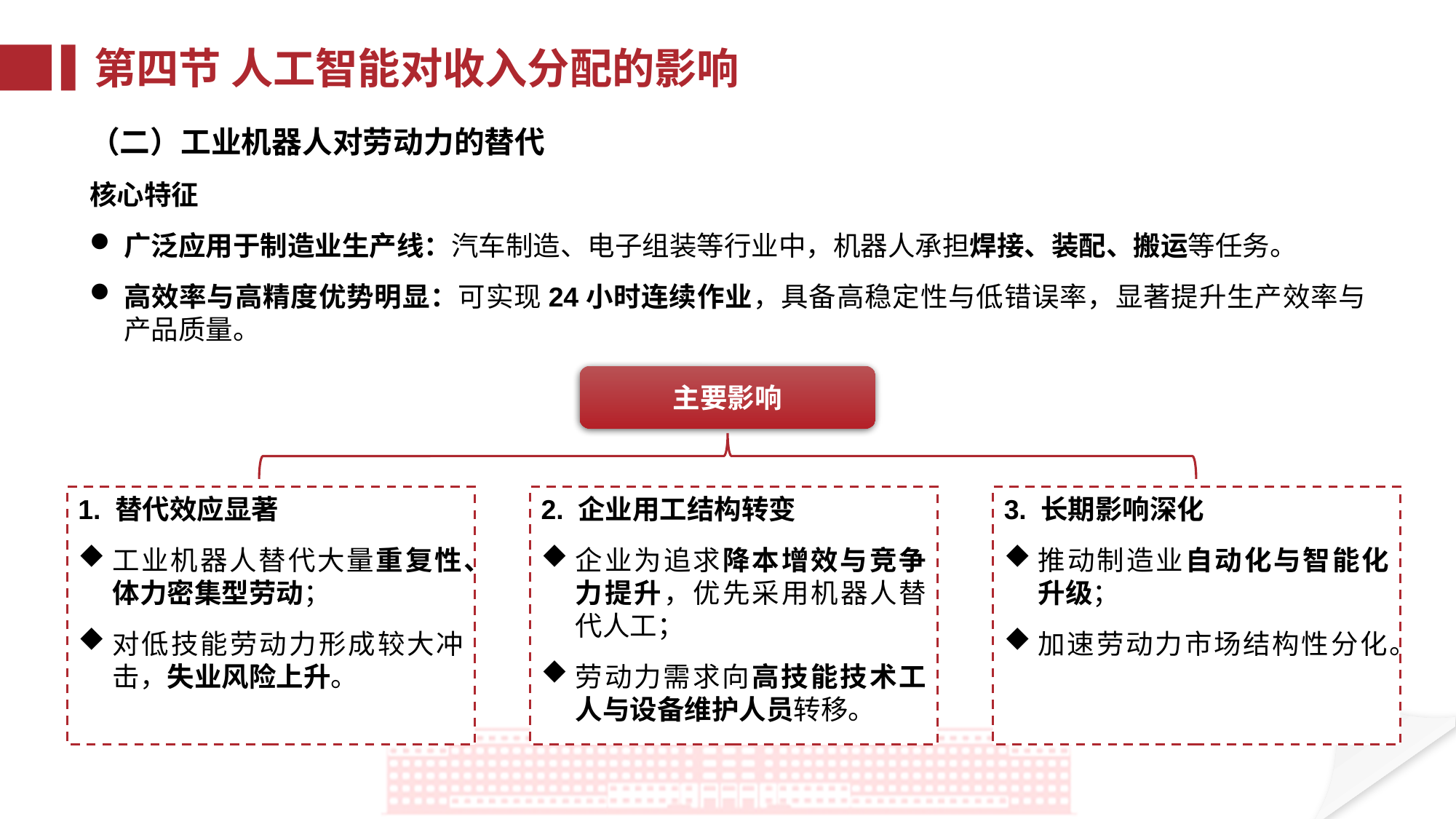

第四节 人工智能对收入分配的影响
（二）工业机器人对劳动力的替代
核心特征
广泛应用于制造业生产线：汽车制造、电子组装等行业中，机器人承担焊接、装配、搬运等任务。
高效率与高精度优势明显：可实现24小时连续作业，具备高稳定性与低错误率，显著提升生产效率与产品质量。
主要影响
2. 企业用工结构转变
企业为追求降本增效与竞争力提升，优先采用机器人替代人工；
劳动力需求向高技能技术工人与设备维护人员转移。
3. 长期影响深化
推动制造业自动化与智能化升级；
加速劳动力市场结构性分化。
1. 替代效应显著
工业机器人替代大量重复性、体力密集型劳动；
对低技能劳动力形成较大冲击，失业风险上升。